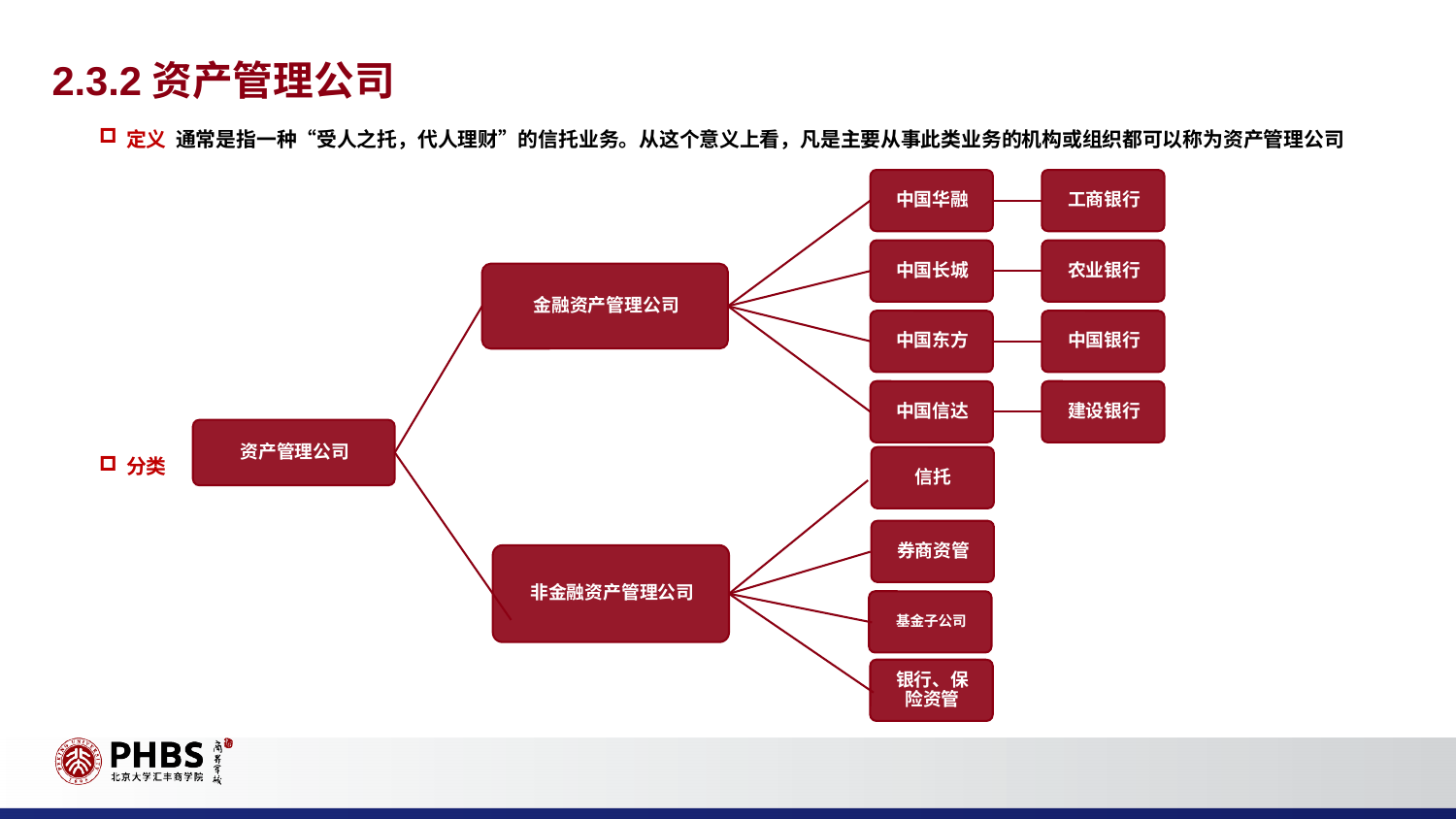

2.3.2资产管理公司
定义  通常是指一种“受人之托，代人理财”的信托业务。从这个意义上看，凡是主要从事此类业务的机构或组织都可以称为资产管理公司
资产管理公司

金融资产管理公司

中国华融

工商银行

中国长城

农业银行

中国东方

中国银行

中国信达

建设银行

非金融资产管理公司

信托

券商资管

基金子公司

银行、保险资管
分类